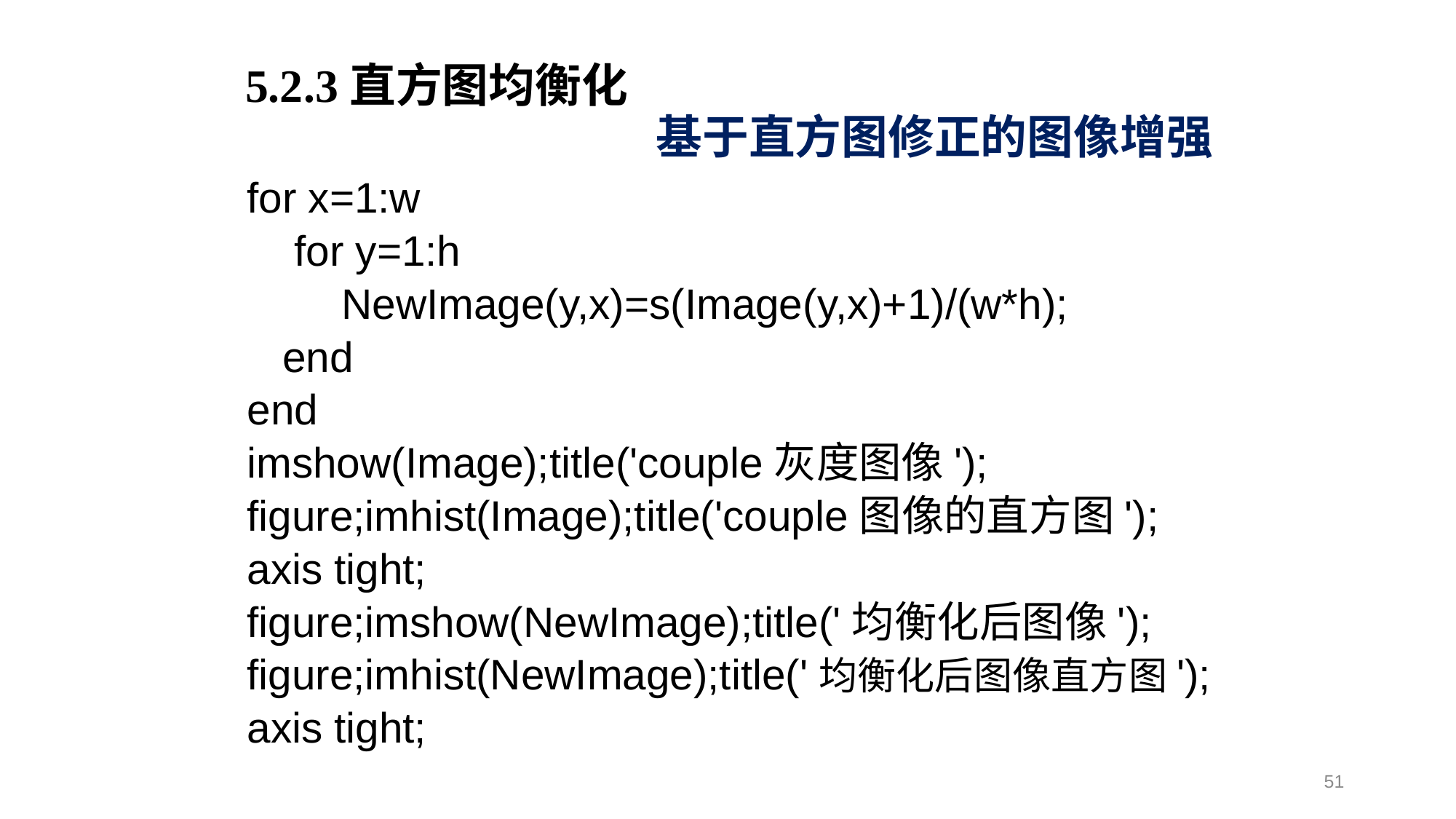

5.2.3直方图均衡化
基于直方图修正的图像增强
for x=1:w
    for y=1:h
        NewImage(y,x)=s(Image(y,x)+1)/(w*h);
   end
end
imshow(Image);title('couple灰度图像');
figure;imhist(Image);title('couple图像的直方图');
axis tight;
figure;imshow(NewImage);title('均衡化后图像');
figure;imhist(NewImage);title('均衡化后图像直方图');
axis tight;
51